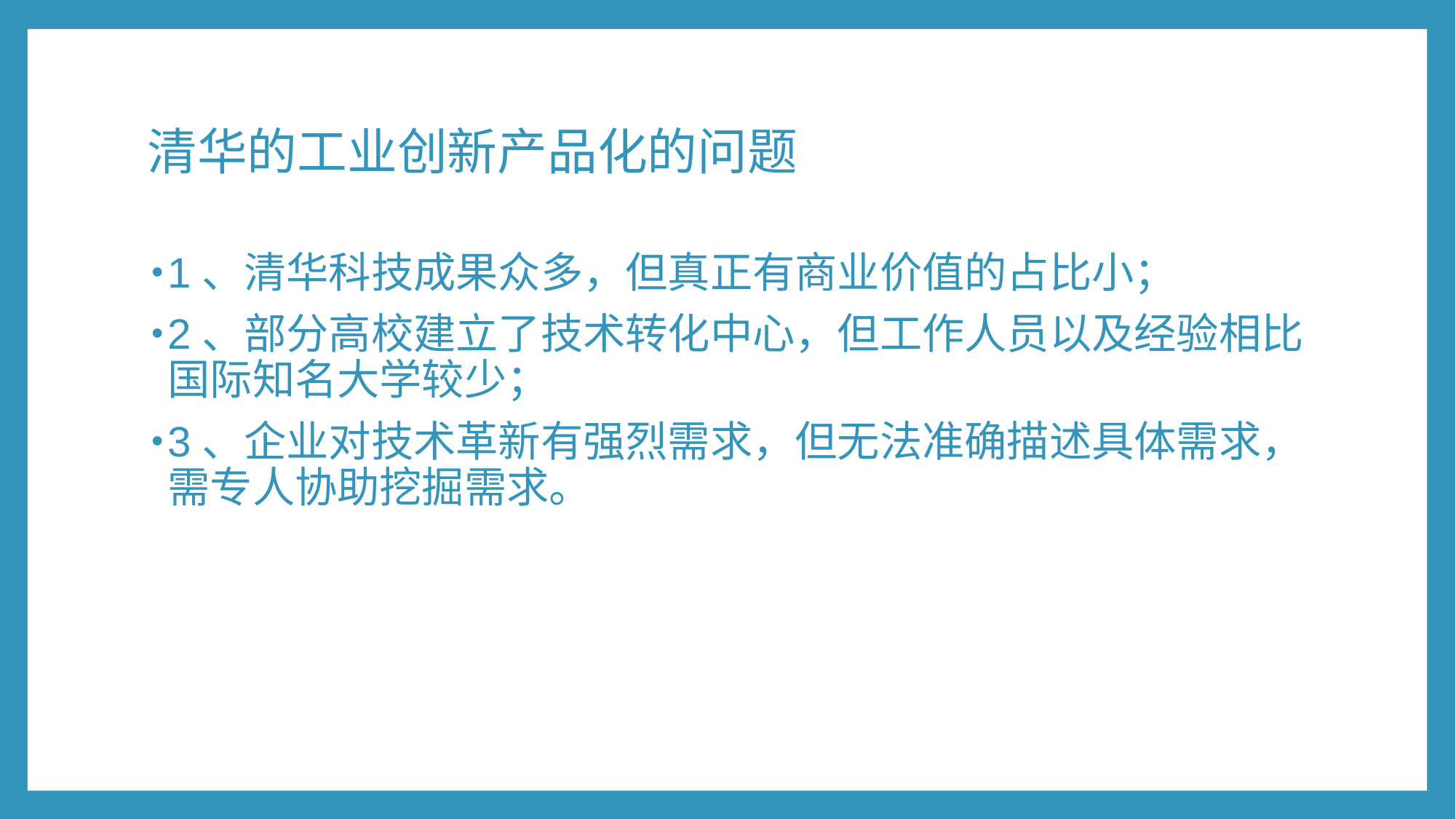

# 清华的工业创新产品化的问题
1、清华科技成果众多，但真正有商业价值的占比小；
2、部分高校建立了技术转化中心，但工作人员以及经验相比国际知名大学较少；
3、企业对技术革新有强烈需求，但无法准确描述具体需求，需专人协助挖掘需求。